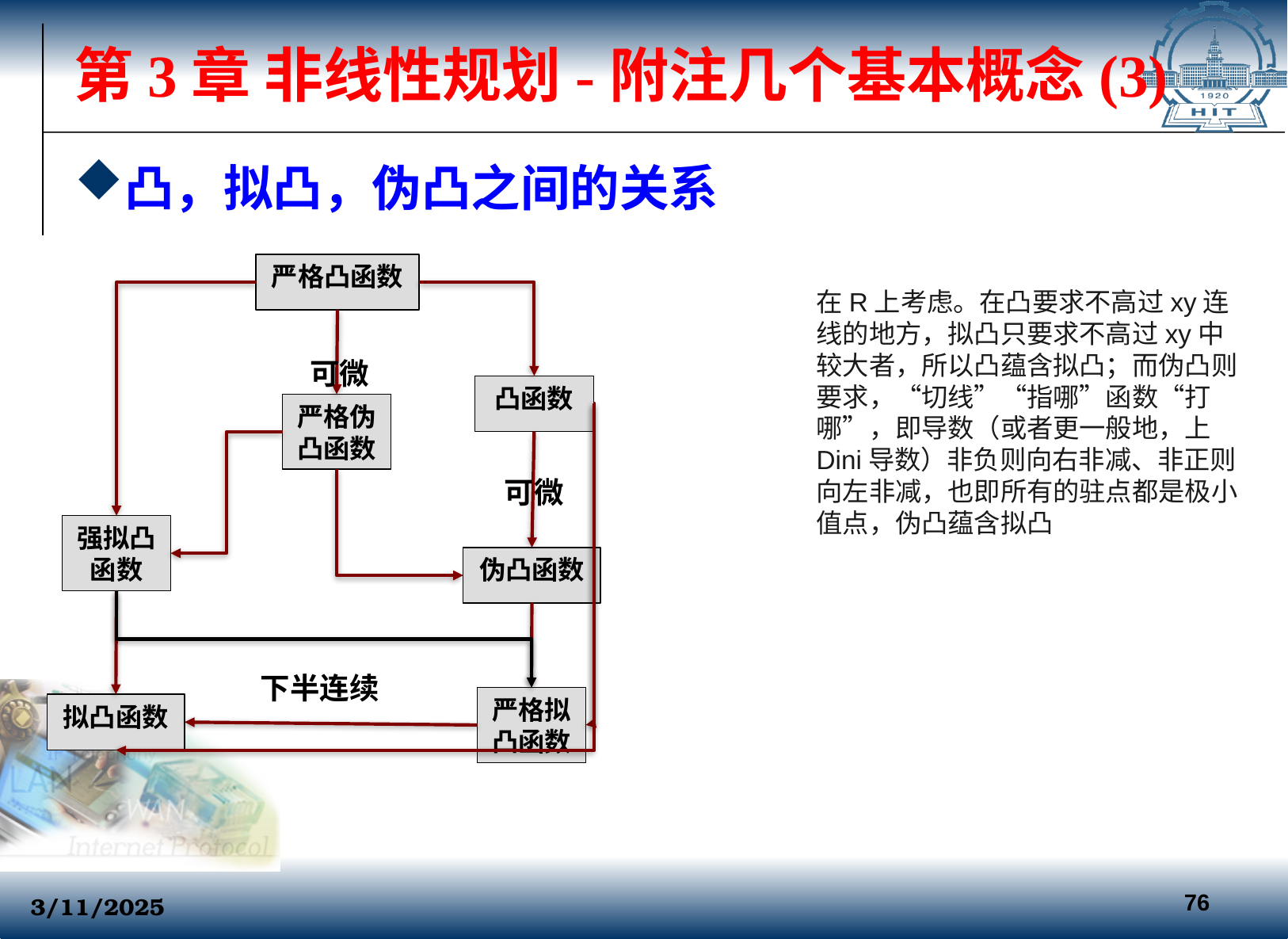

# 第3章 非线性规划-附注几个基本概念(3)
凸，拟凸，伪凸之间的关系
严格凸函数
在R上考虑。在凸要求不高过xy连线的地方，拟凸只要求不高过xy中较大者，所以凸蕴含拟凸；而伪凸则要求，“切线”“指哪”函数“打哪”，即导数（或者更一般地，上Dini导数）非负则向右非减、非正则向左非减，也即所有的驻点都是极小值点，伪凸蕴含拟凸
可微
凸函数
严格伪凸函数
可微
强拟凸函数
伪凸函数
下半连续
严格拟凸函数
拟凸函数